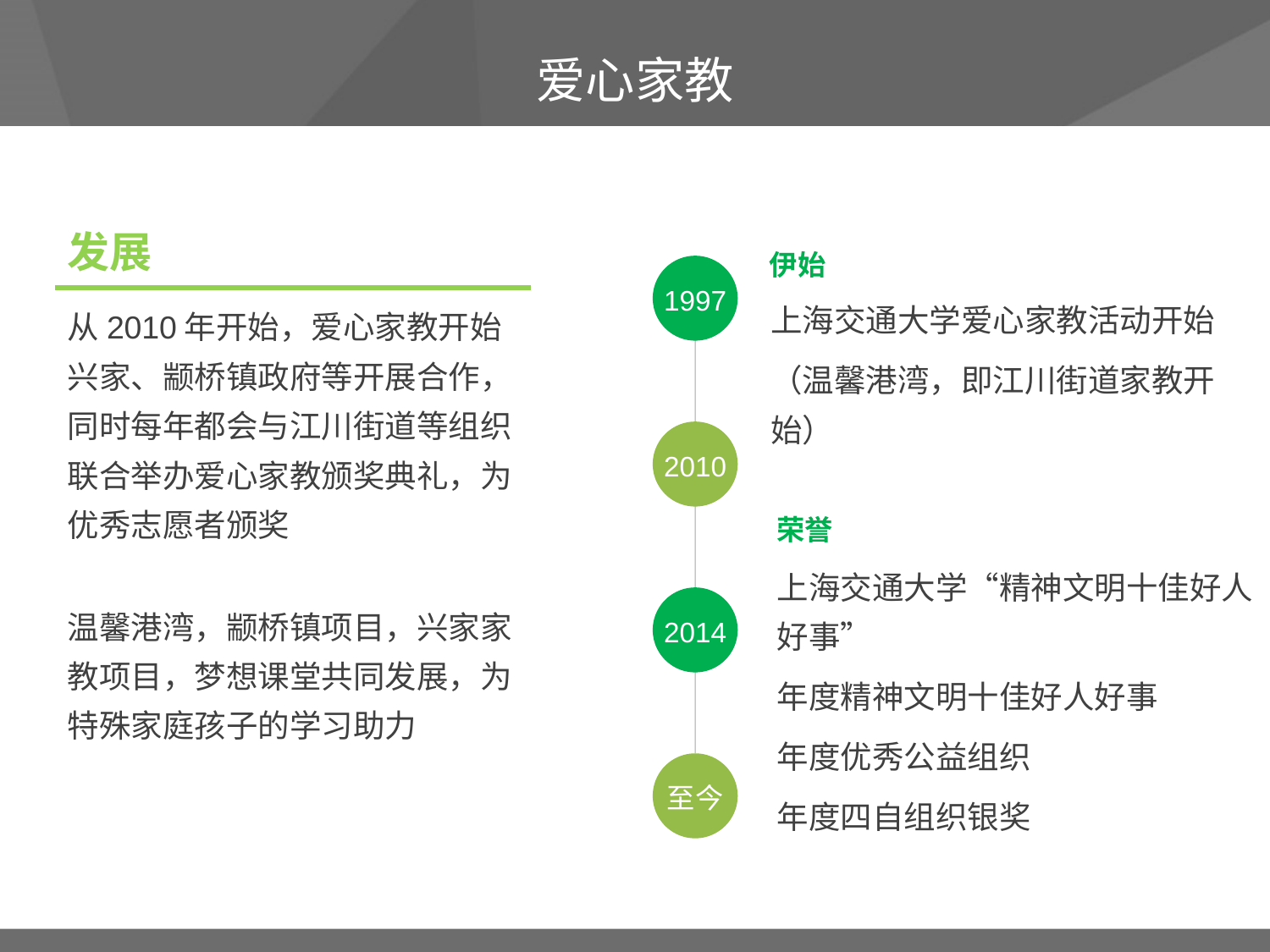

爱心家教
发展
伊始

1997
上海交通大学爱心家教活动开始
（温馨港湾，即江川街道家教开始）
从2010年开始，爱心家教开始兴家、颛桥镇政府等开展合作，同时每年都会与江川街道等组织联合举办爱心家教颁奖典礼，为优秀志愿者颁奖

2010
荣誉
上海交通大学“精神文明十佳好人好事”
年度精神文明十佳好人好事
年度优秀公益组织
年度四自组织银奖

2014
温馨港湾，颛桥镇项目，兴家家教项目，梦想课堂共同发展，为特殊家庭孩子的学习助力

至今